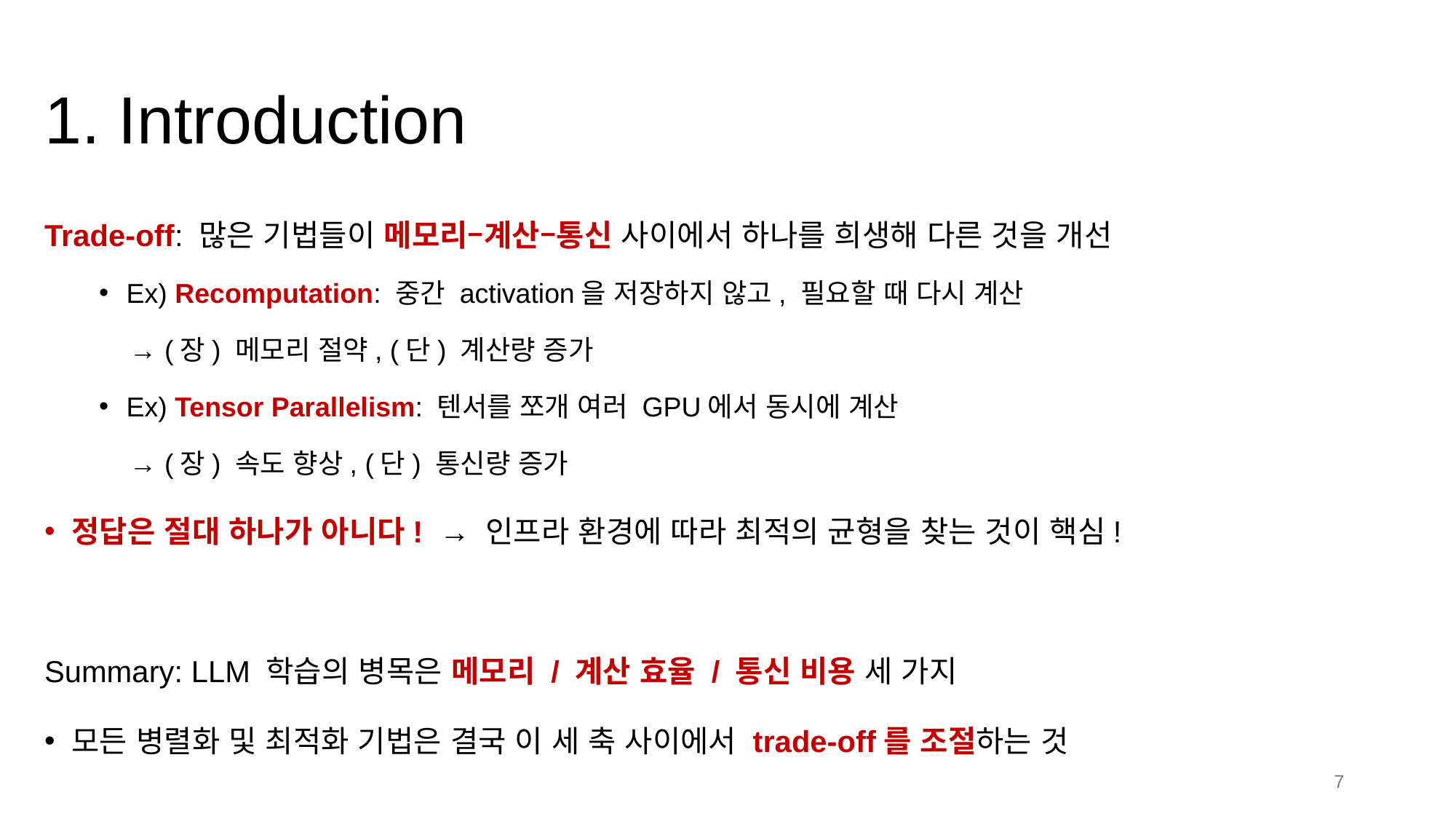

# 1. Introduction
Trade-off: 많은 기법들이 메모리–계산–통신 사이에서 하나를 희생해 다른 것을 개선
Ex) Recomputation: 중간 activation을 저장하지 않고, 필요할 때 다시 계산
    → (장) 메모리 절약, (단) 계산량 증가
Ex) Tensor Parallelism: 텐서를 쪼개 여러 GPU에서 동시에 계산
    → (장) 속도 향상, (단) 통신량 증가
정답은 절대 하나가 아니다!  → 인프라 환경에 따라 최적의 균형을 찾는 것이 핵심!

Summary: LLM 학습의 병목은 메모리 / 계산 효율 / 통신 비용 세 가지
모든 병렬화 및 최적화 기법은 결국 이 세 축 사이에서 trade-off를 조절하는 것
7